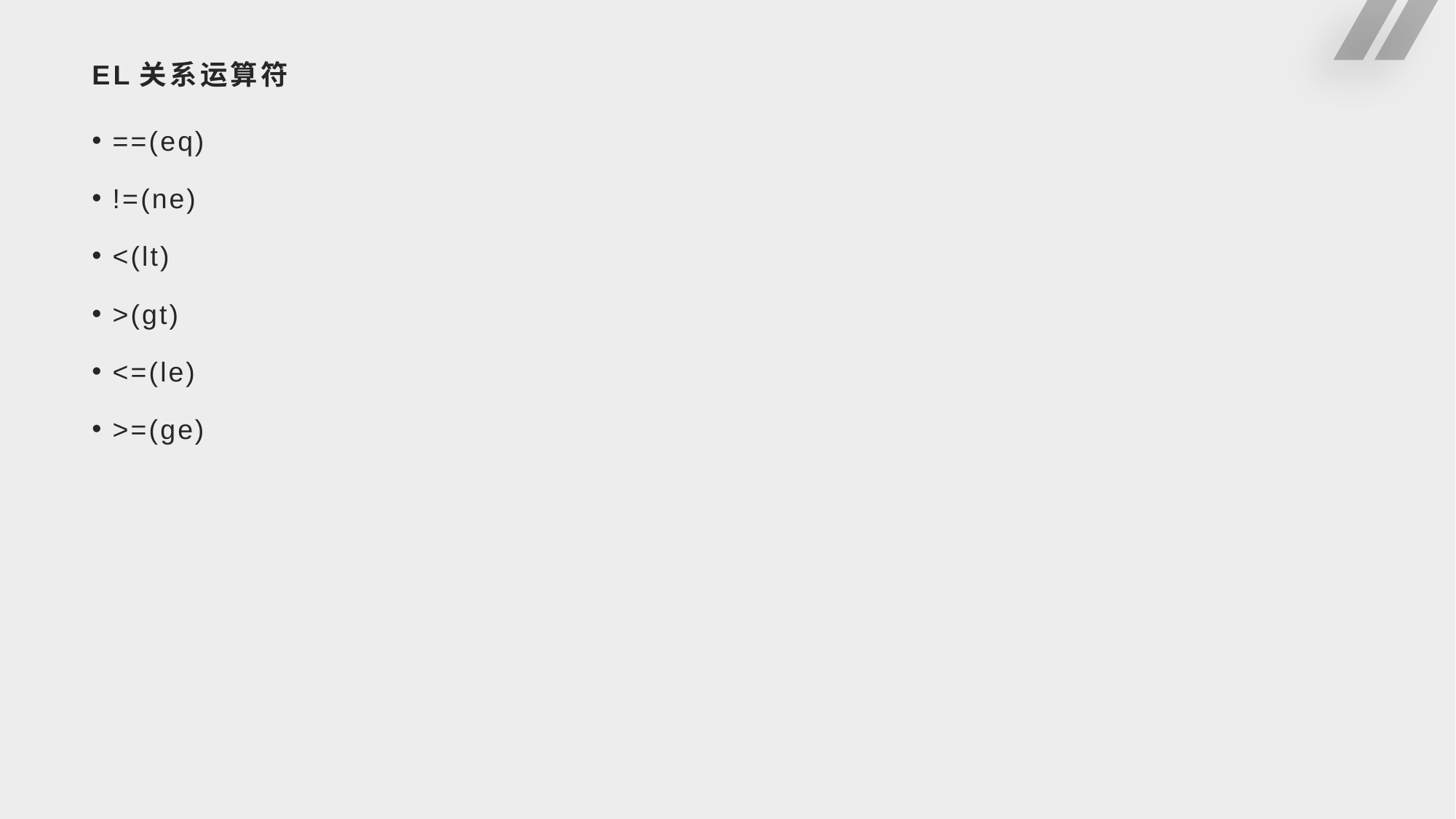

# EL关系运算符
==(eq)
!=(ne)
<(lt)
>(gt)
<=(le)
>=(ge)